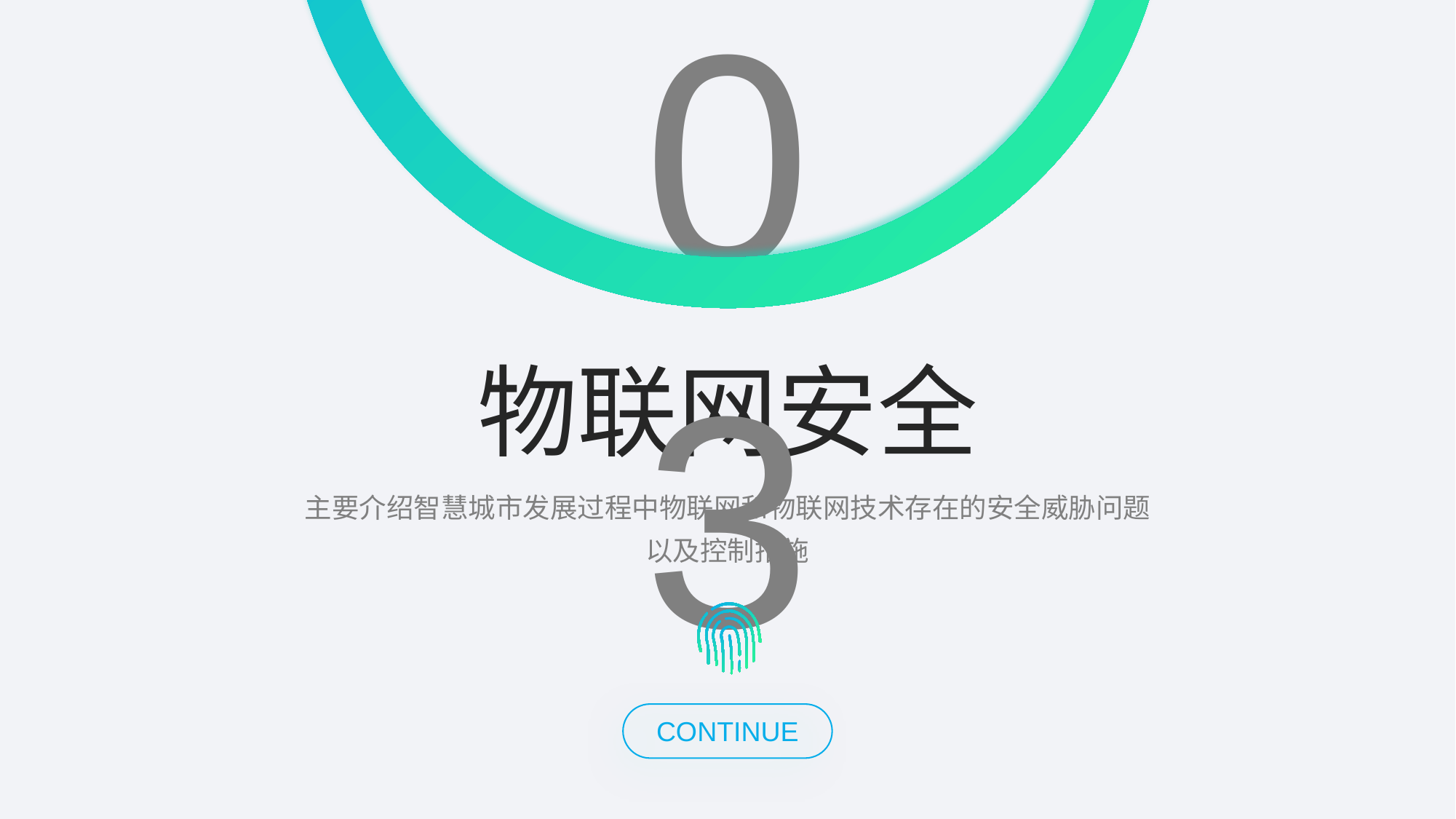

03
物联网安全
主要介绍智慧城市发展过程中物联网和物联网技术存在的安全威胁问题以及控制措施

CONTINUE